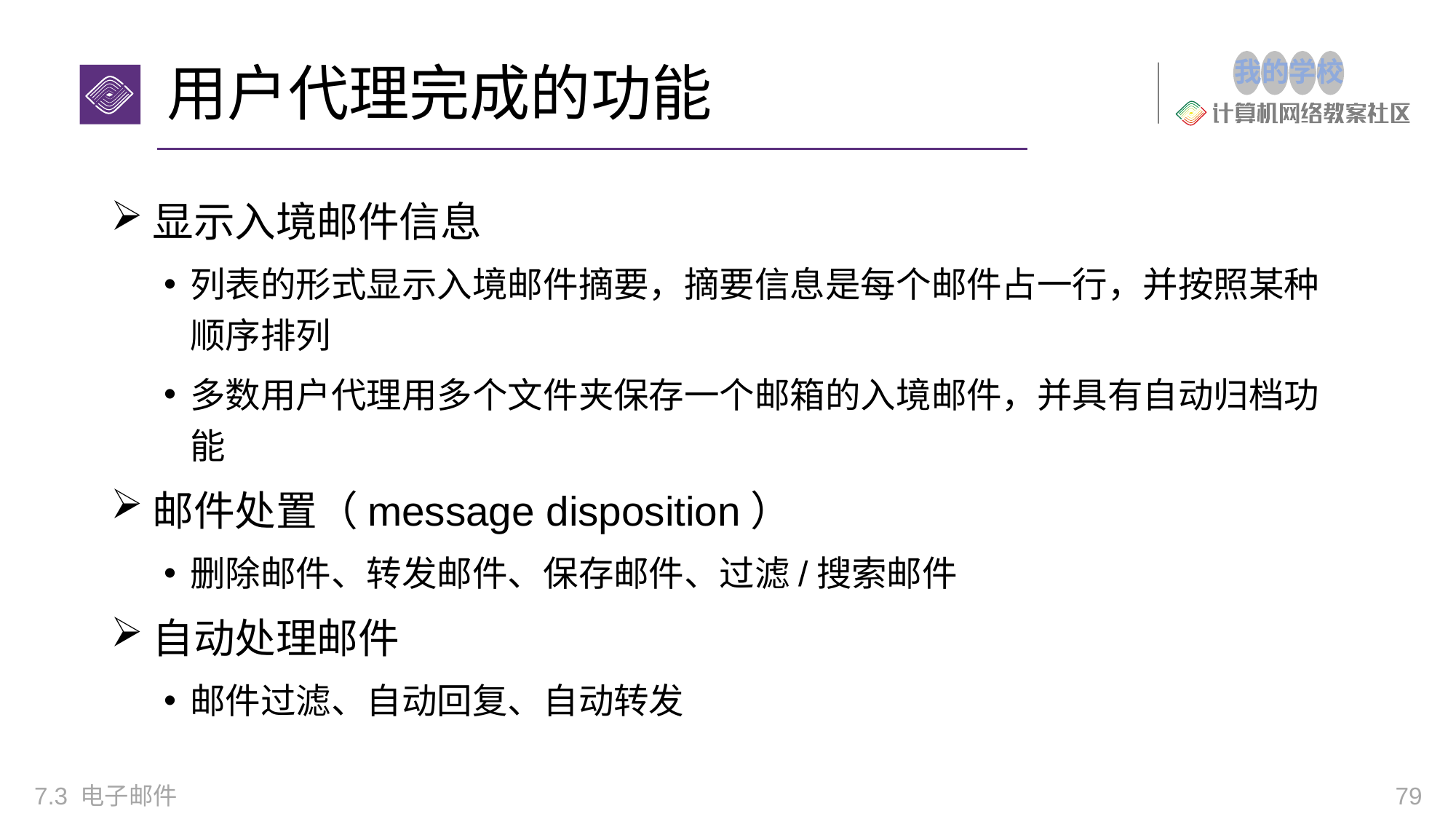

# 用户代理完成的功能
显示入境邮件信息
列表的形式显示入境邮件摘要，摘要信息是每个邮件占一行，并按照某种顺序排列
多数用户代理用多个文件夹保存一个邮箱的入境邮件，并具有自动归档功能
邮件处置（message disposition）
删除邮件、转发邮件、保存邮件、过滤/搜索邮件
自动处理邮件
邮件过滤、自动回复、自动转发

7.3 电子邮件
79